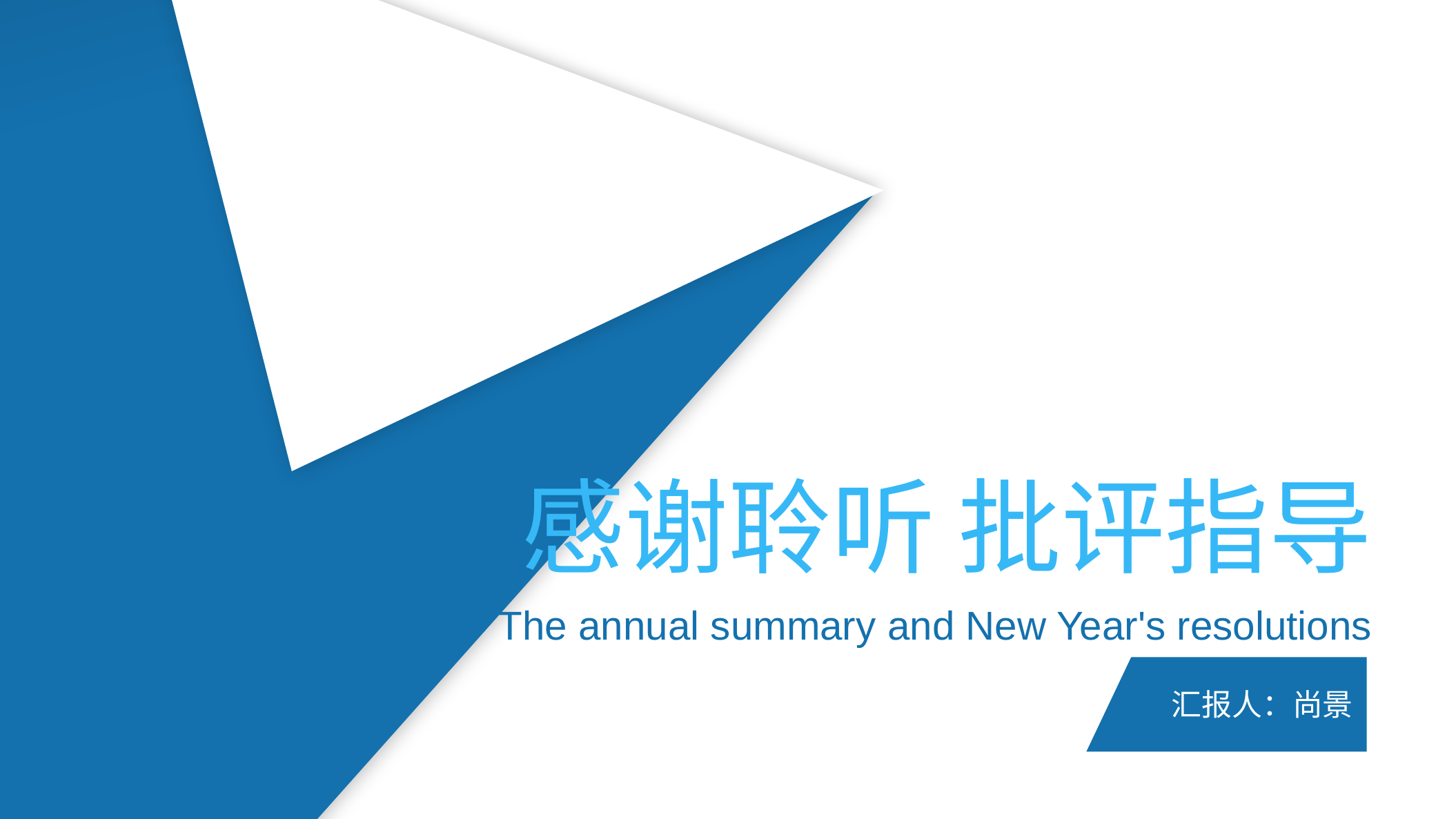

感谢聆听 批评指导
The annual summary and New Year's resolutions

汇报人：尚景